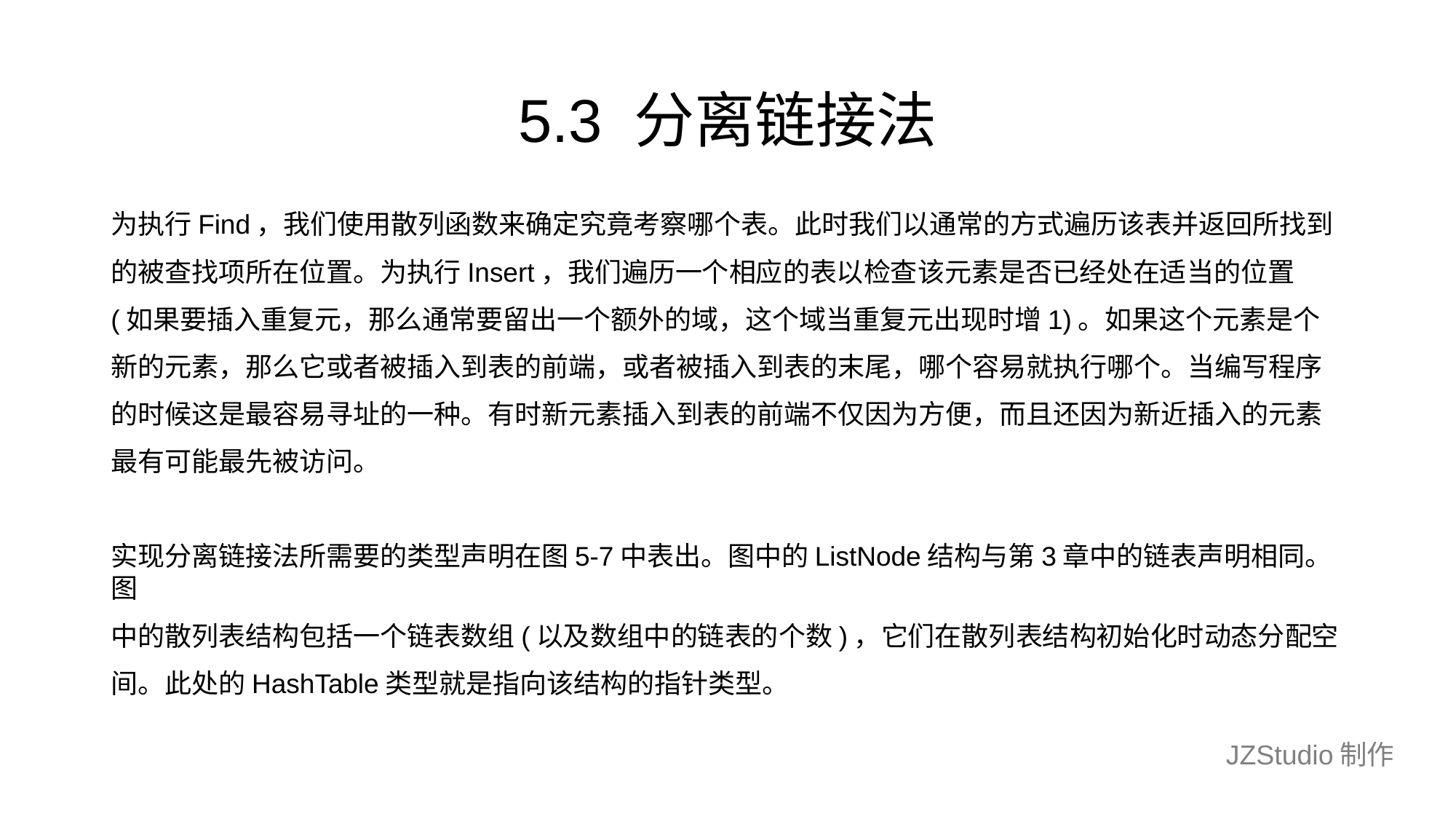

# 5.3 分离链接法
为执行Find，我们使用散列函数来确定究竟考察哪个表。此时我们以通常的方式遍历该表并返回所找到
的被查找项所在位置。为执行Insert，我们遍历一个相应的表以检查该元素是否已经处在适当的位置
(如果要插入重复元，那么通常要留出一个额外的域，这个域当重复元出现时增1)。如果这个元素是个
新的元素，那么它或者被插入到表的前端，或者被插入到表的末尾，哪个容易就执行哪个。当编写程序
的时候这是最容易寻址的一种。有时新元素插入到表的前端不仅因为方便，而且还因为新近插入的元素
最有可能最先被访问。

实现分离链接法所需要的类型声明在图5-7中表出。图中的ListNode结构与第3章中的链表声明相同。图
中的散列表结构包括一个链表数组(以及数组中的链表的个数)，它们在散列表结构初始化时动态分配空
间。此处的HashTable类型就是指向该结构的指针类型。